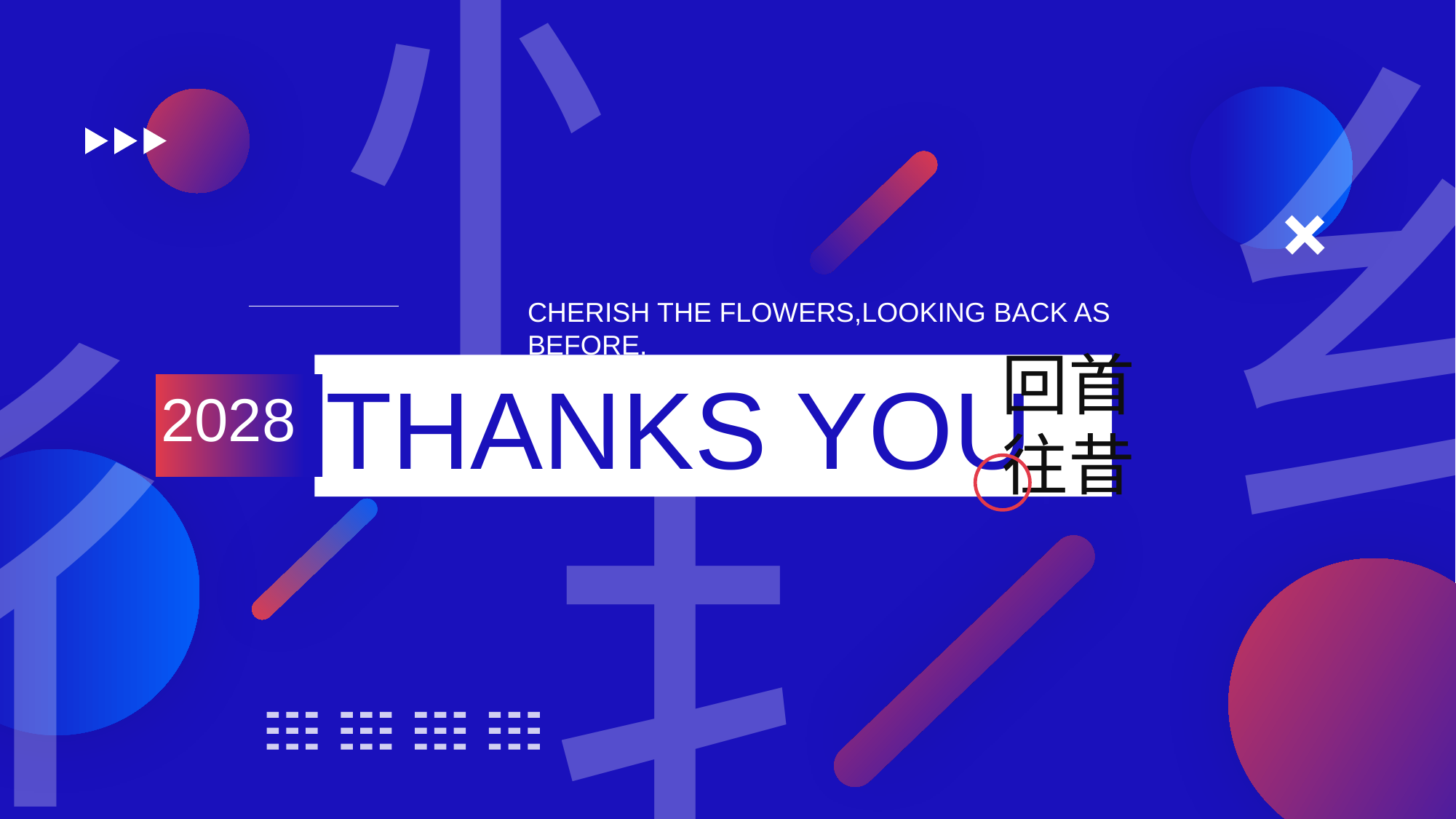

忄
纟

+
彳
CHERISH THE FLOWERS,LOOKING BACK AS BEFORE.
回首往昔
THANKS YOU

扌
2028